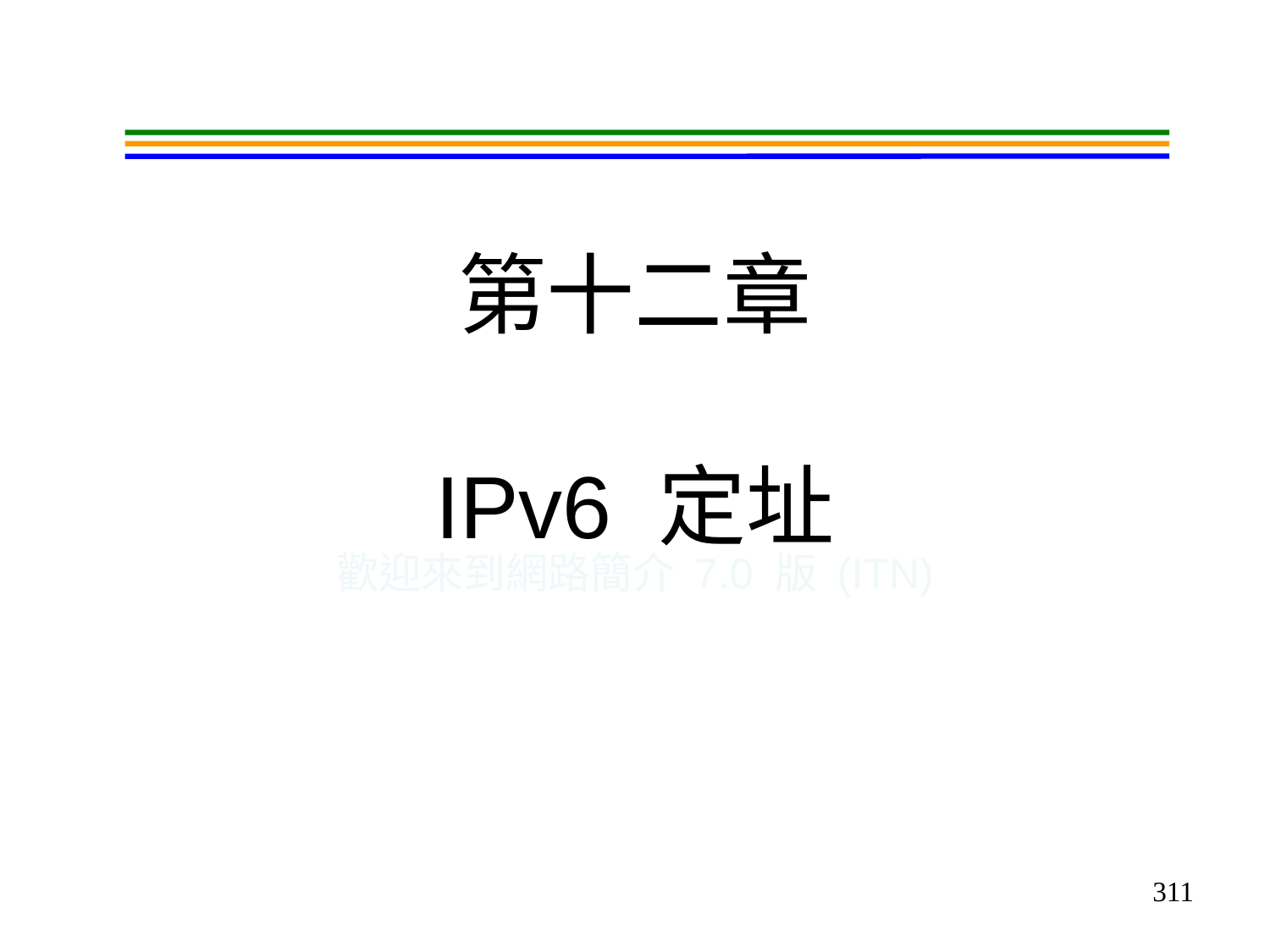

# 第十二章 IPv6 定址
歡迎來到網路簡介 7.0 版 (ITN)

311